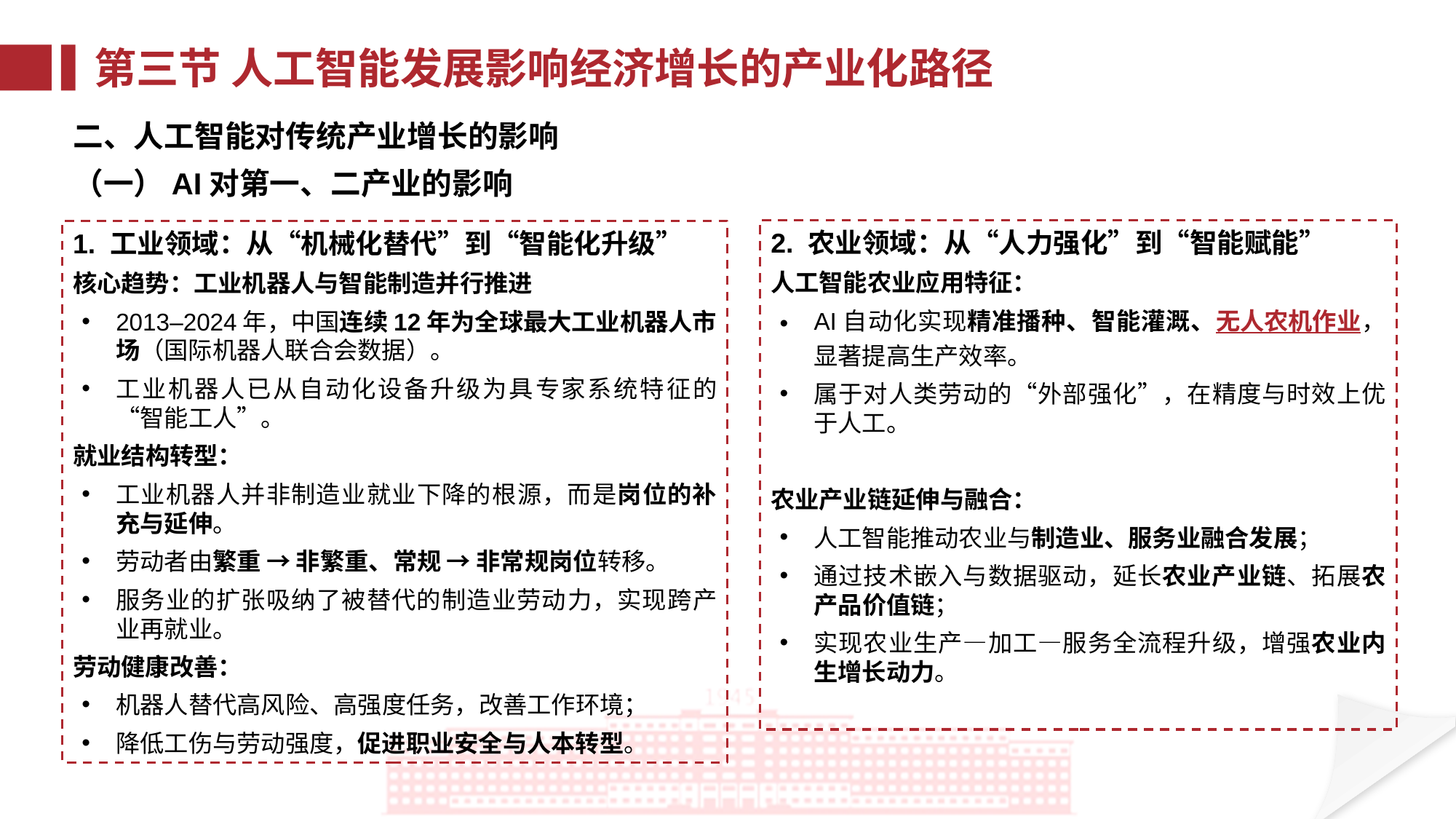

第三节 人工智能发展影响经济增长的产业化路径

二、人工智能对传统产业增长的影响
（一）AI对第一、二产业的影响
2. 农业领域：从“人力强化”到“智能赋能”
人工智能农业应用特征：
AI自动化实现精准播种、智能灌溉、无人农机作业，显著提高生产效率。
属于对人类劳动的“外部强化”，在精度与时效上优于人工。

农业产业链延伸与融合：
人工智能推动农业与制造业、服务业融合发展；
通过技术嵌入与数据驱动，延长农业产业链、拓展农产品价值链；
实现农业生产—加工—服务全流程升级，增强农业内生增长动力。

1. 工业领域：从“机械化替代”到“智能化升级”
核心趋势：工业机器人与智能制造并行推进
2013–2024年，中国连续12年为全球最大工业机器人市场（国际机器人联合会数据）。
工业机器人已从自动化设备升级为具专家系统特征的“智能工人”。
就业结构转型：
工业机器人并非制造业就业下降的根源，而是岗位的补充与延伸。
劳动者由繁重 → 非繁重、常规 → 非常规岗位转移。
服务业的扩张吸纳了被替代的制造业劳动力，实现跨产业再就业。
劳动健康改善：
机器人替代高风险、高强度任务，改善工作环境；
降低工伤与劳动强度，促进职业安全与人本转型。